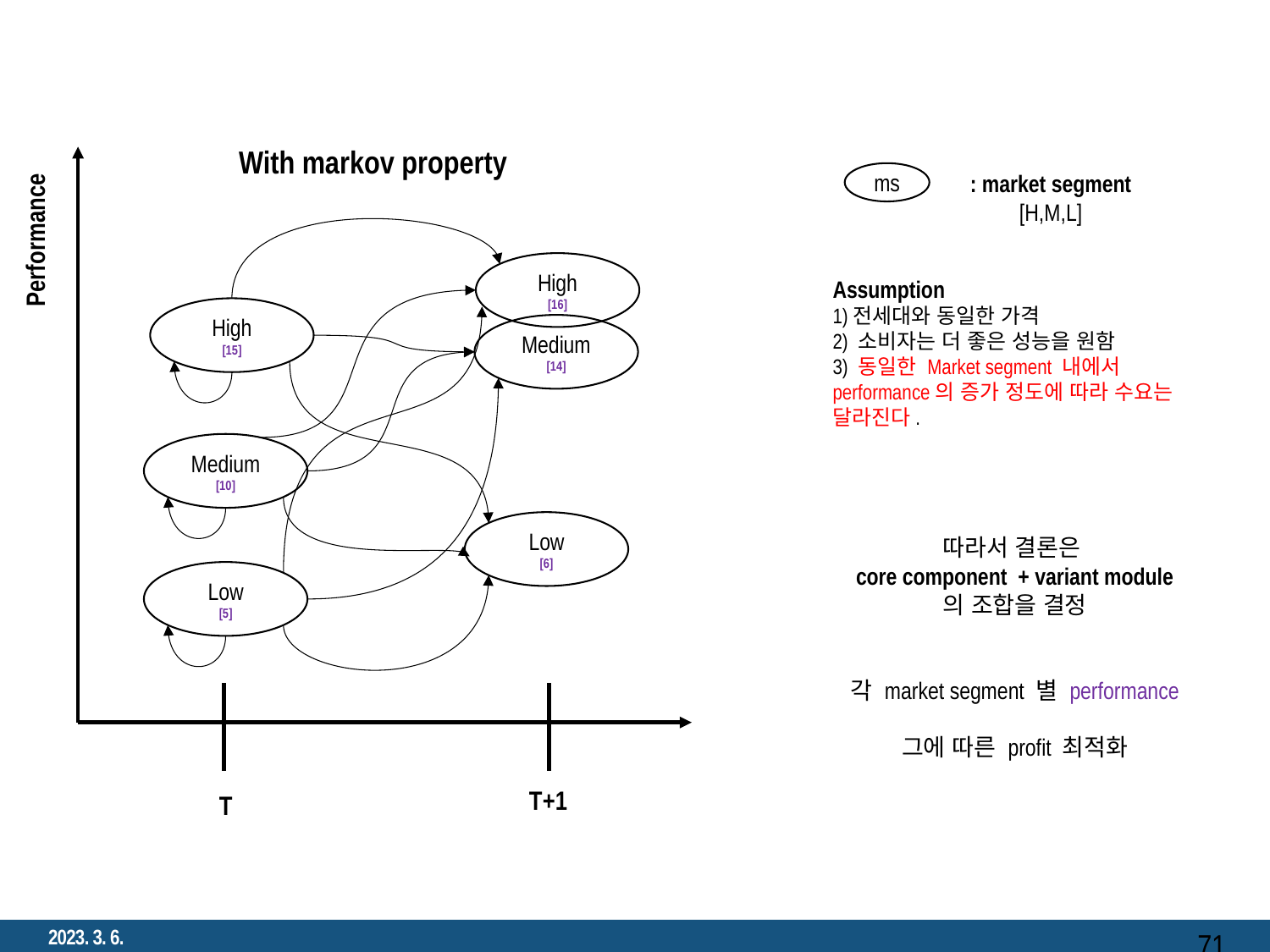

With markov property
: market segment
[H,M,L]
ms
Performance
High
[16]
Assumption
1)전세대와 동일한 가격
2) 소비자는 더 좋은 성능을 원함
3) 동일한 Market segment 내에서 performance의 증가 정도에 따라 수요는 달라진다.
High
[15]
Medium
[14]
Medium
[10]
Low
[6]
따라서 결론은
core component  + variant module
의 조합을 결정

각 market segment 별 performance

그에 따른 profit 최적화
Low
[5]
T+1
T
2023. 3. 6.
71